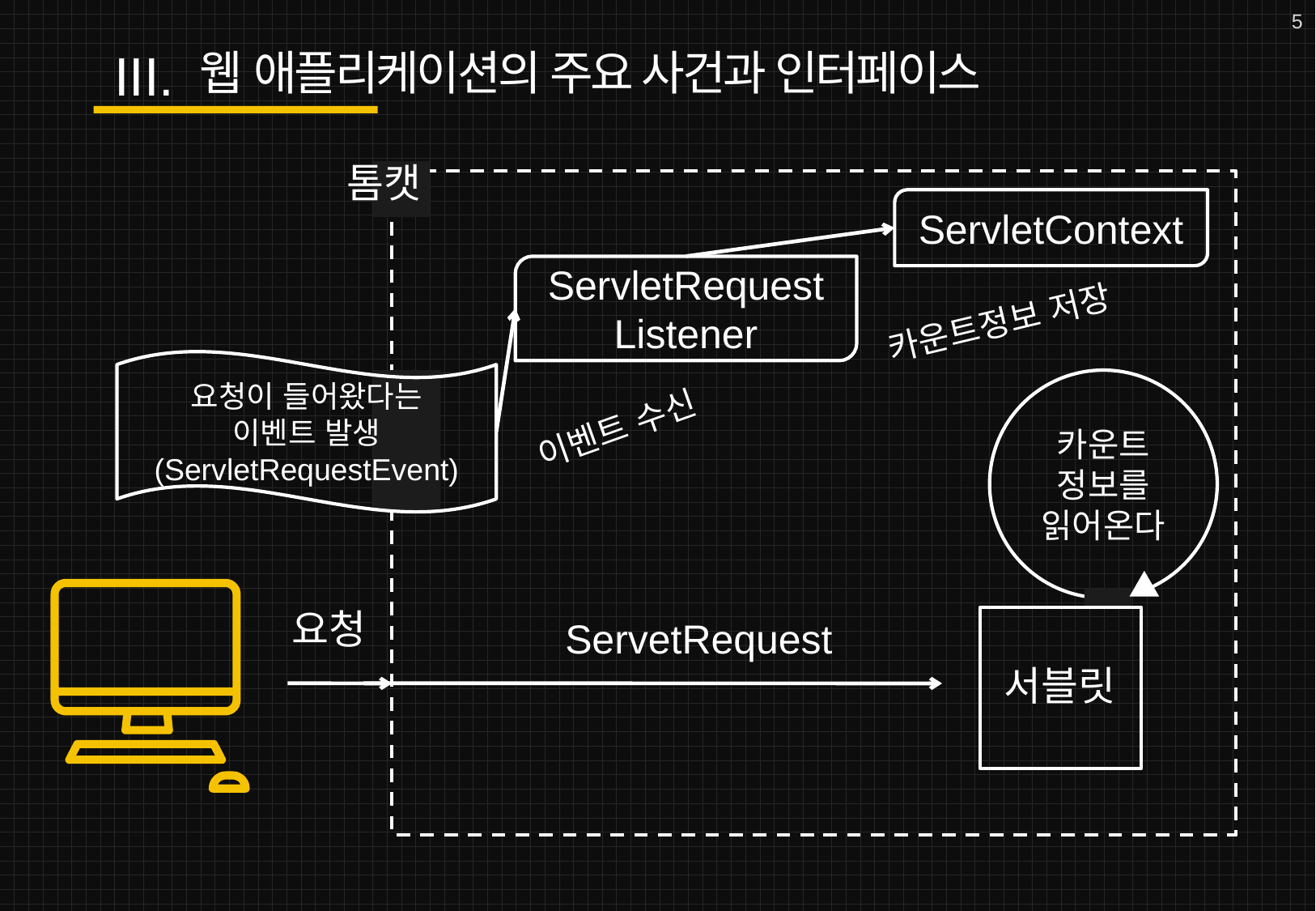

5

웹 애플리케이션의 주요 사건과 인터페이스

톰캣

ServletContext
ServletRequest
Listener
카운트정보 저장
요청이 들어왔다는
이벤트 발생
(ServletRequestEvent)

카운트 정보를
읽어온다

이벤트 수신

요청
ServetRequest

서블릿